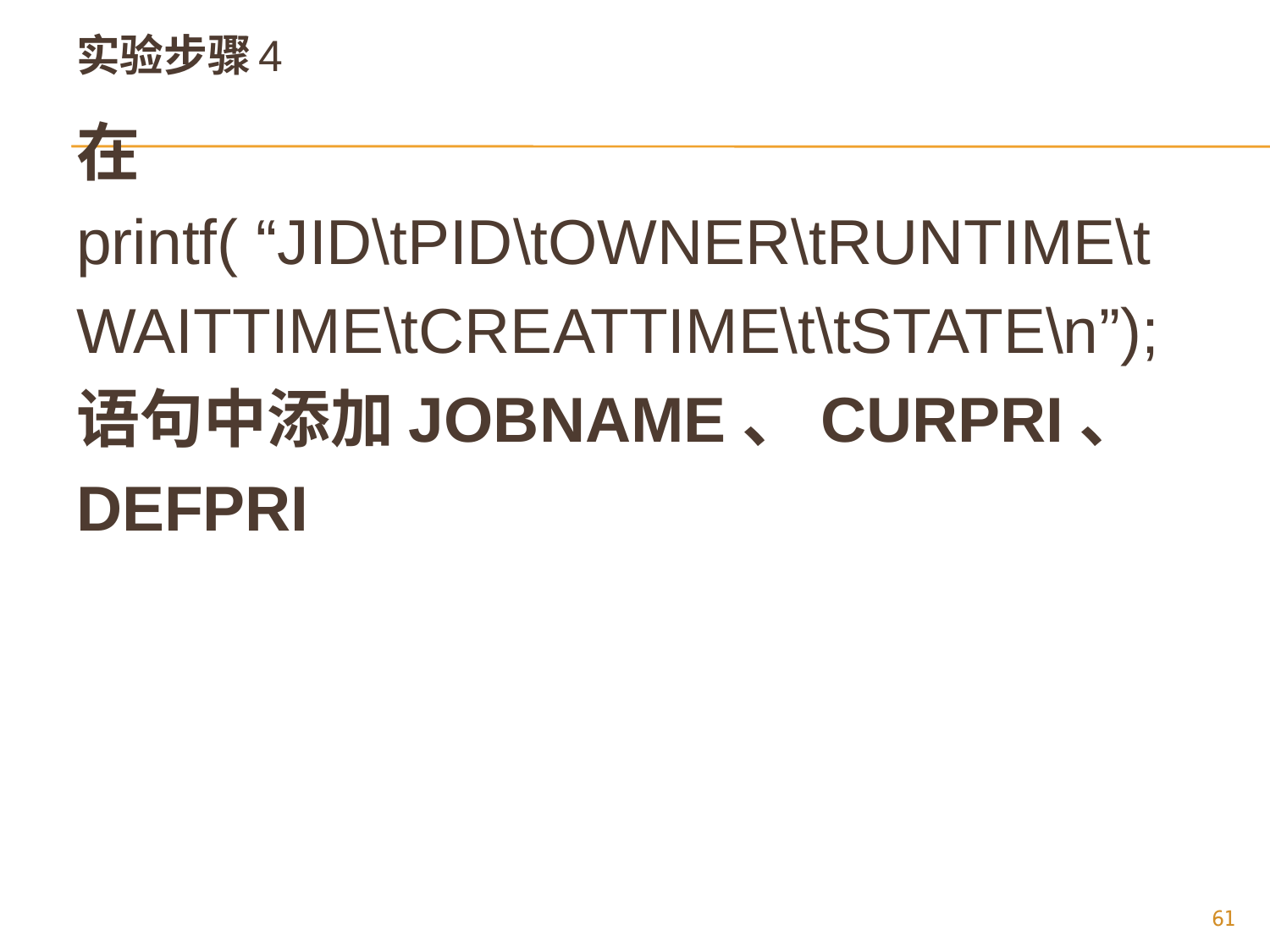

# 实验步骤4
在
printf( “JID\tPID\tOWNER\tRUNTIME\t
WAITTIME\tCREATTIME\t\tSTATE\n”);
语句中添加JOBNAME、CURPRI、
DEFPRI
61